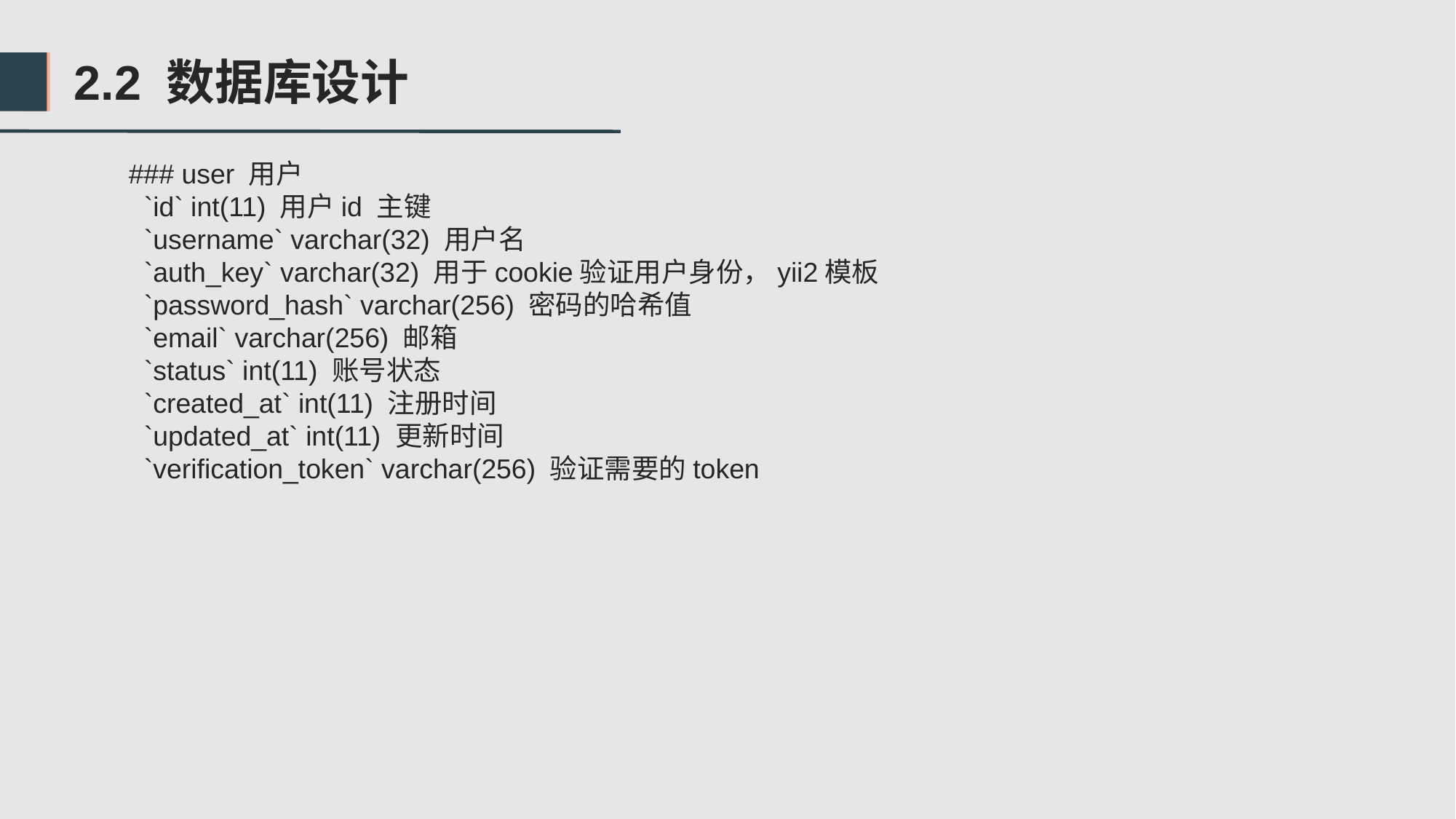

2.2 数据库设计

### user 用户
  `id` int(11) 用户id 主键
  `username` varchar(32) 用户名
  `auth_key` varchar(32) 用于cookie验证用户身份，yii2模板
  `password_hash` varchar(256) 密码的哈希值
  `email` varchar(256) 邮箱
  `status` int(11) 账号状态
  `created_at` int(11) 注册时间
  `updated_at` int(11) 更新时间
  `verification_token` varchar(256) 验证需要的token